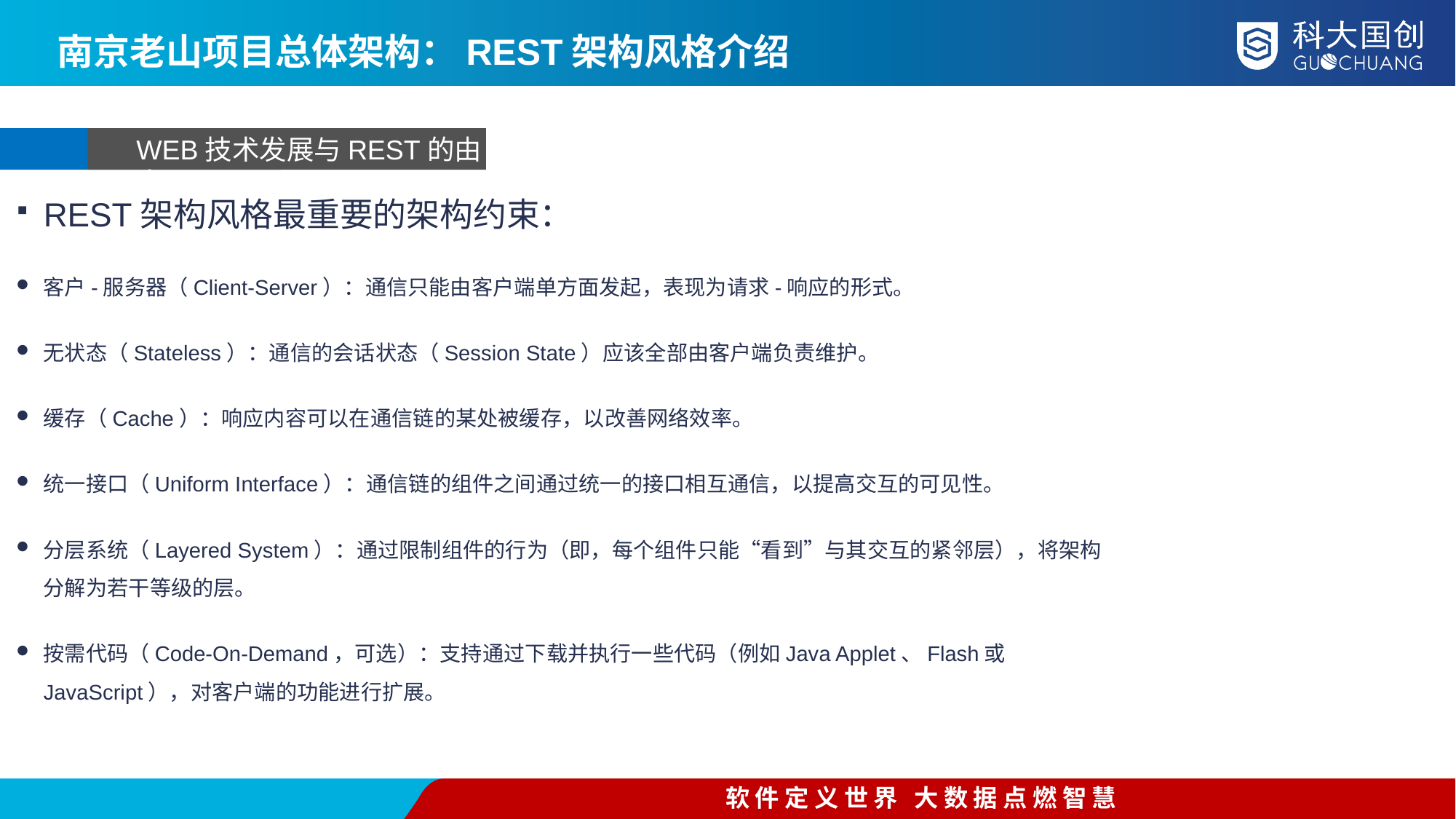

南京老山项目总体架构：REST架构风格介绍
WEB技术发展与REST的由来

REST架构风格最重要的架构约束：
客户-服务器（Client-Server）：通信只能由客户端单方面发起，表现为请求-响应的形式。
无状态（Stateless）：通信的会话状态（Session State）应该全部由客户端负责维护。
缓存（Cache）：响应内容可以在通信链的某处被缓存，以改善网络效率。
统一接口（Uniform Interface）：通信链的组件之间通过统一的接口相互通信，以提高交互的可见性。
分层系统（Layered System）：通过限制组件的行为（即，每个组件只能“看到”与其交互的紧邻层），将架构分解为若干等级的层。
按需代码（Code-On-Demand，可选）：支持通过下载并执行一些代码（例如Java Applet、Flash或JavaScript），对客户端的功能进行扩展。